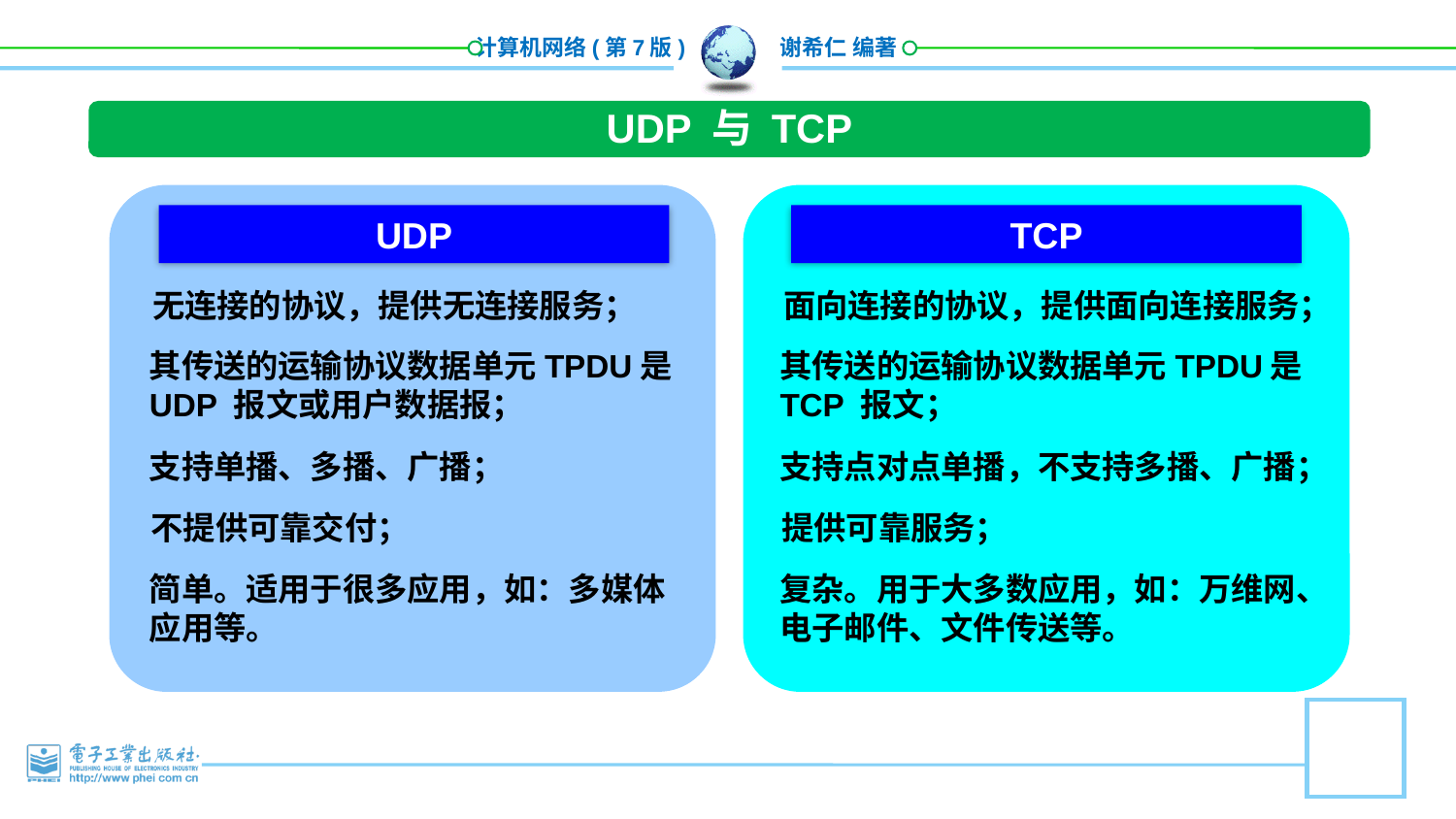

UDP 与 TCP

UDP
TCP
无连接的协议，提供无连接服务；
面向连接的协议，提供面向连接服务；
其传送的运输协议数据单元TPDU是 UDP 报文或用户数据报；
其传送的运输协议数据单元TPDU是 TCP 报文；
支持单播、多播、广播；
支持点对点单播，不支持多播、广播；
不提供可靠交付；
提供可靠服务；
简单。适用于很多应用，如：多媒体应用等。
复杂。用于大多数应用，如：万维网、电子邮件、文件传送等。